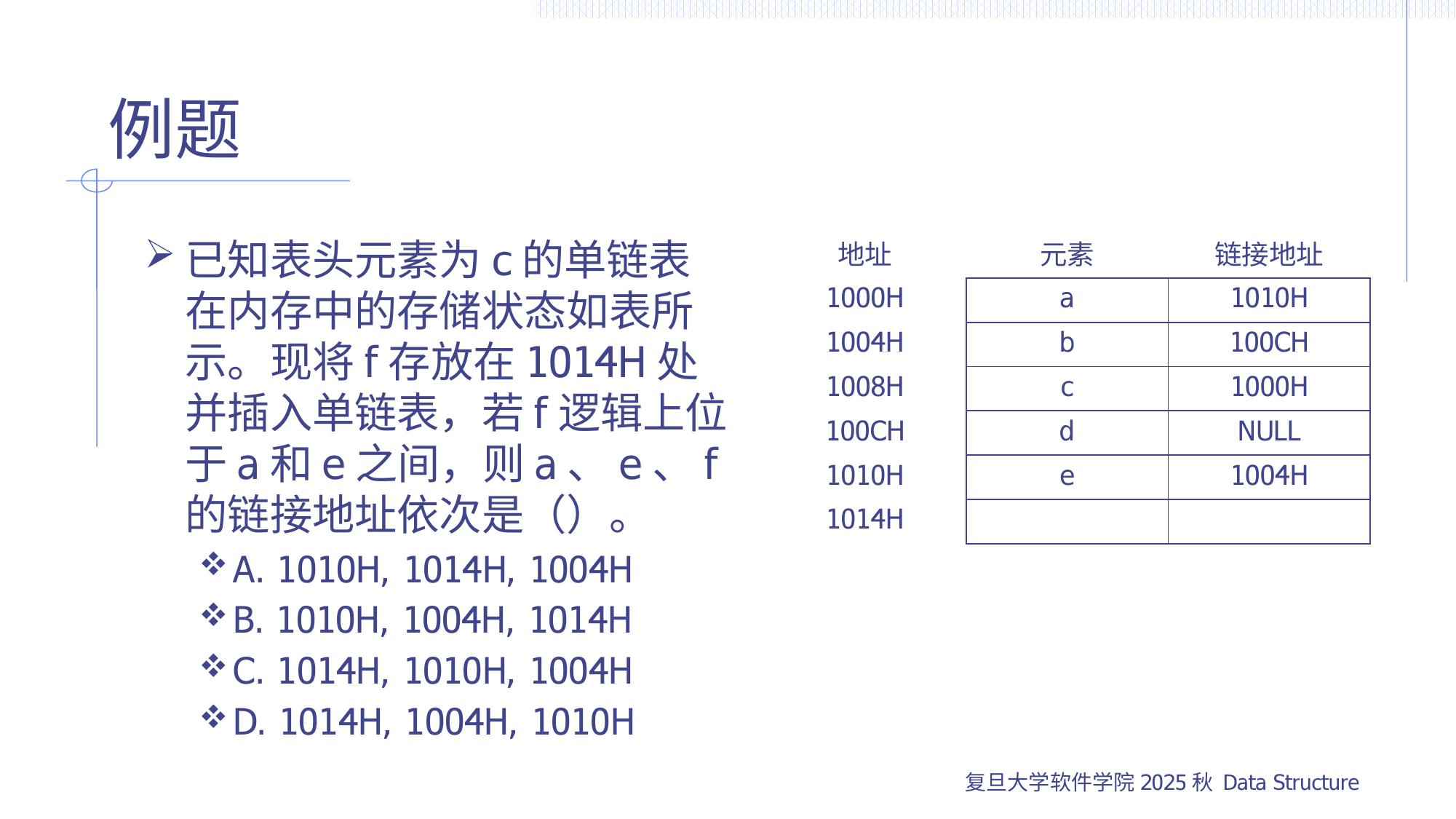

# 例题
已知表头元素为c的单链表在内存中的存储状态如表所示。现将f存放在1014H处并插入单链表，若f逻辑上位于a和e之间，则a、e、f的链接地址依次是（）。
A. 1010H, 1014H, 1004H
B. 1010H, 1004H, 1014H
C. 1014H, 1010H, 1004H
D. 1014H, 1004H, 1010H
| 地址 | 元素 | 链接地址 |
| --- | --- | --- |
| 1000H | a | 1010H |
| 1004H | b | 100CH |
| 1008H | c | 1000H |
| 100CH | d | NULL |
| 1010H | e | 1004H |
| 1014H |  |  |